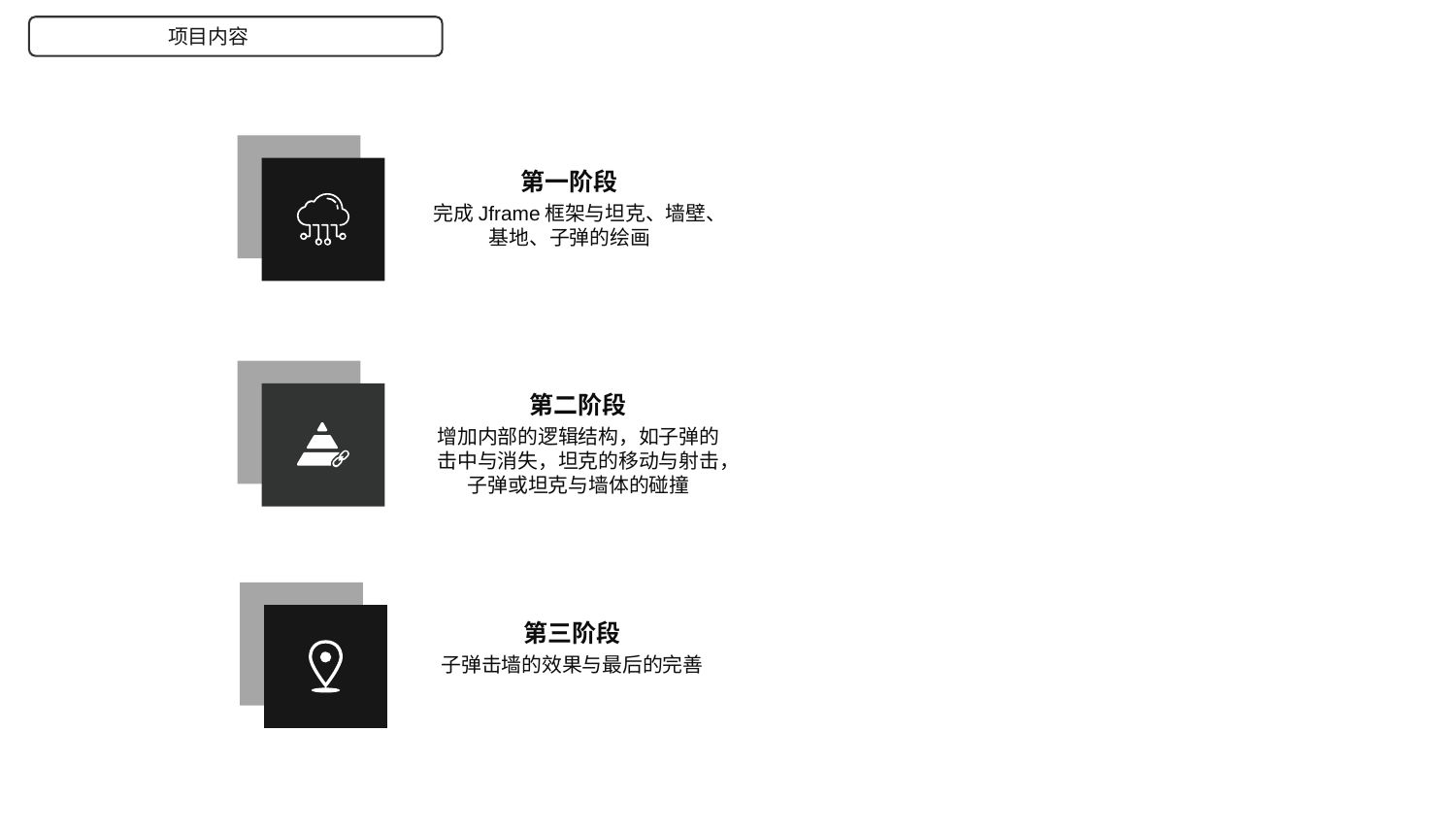

项目内容

第一阶段
完成Jframe框架与坦克、墙壁、基地、子弹的绘画

第二阶段
增加内部的逻辑结构，如子弹的击中与消失，坦克的移动与射击，子弹或坦克与墙体的碰撞

第三阶段
子弹击墙的效果与最后的完善